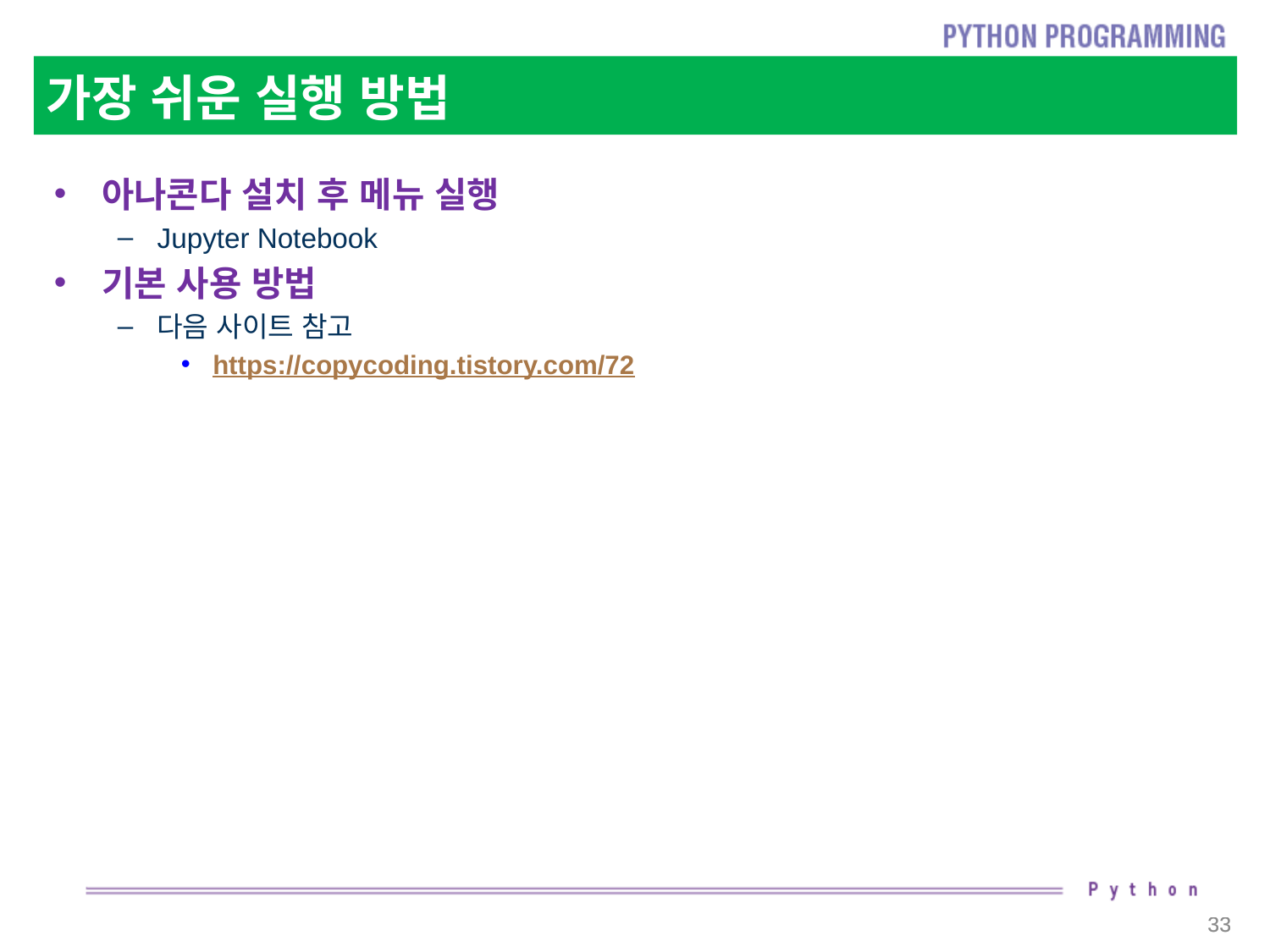

# 가장 쉬운 실행 방법
아나콘다 설치 후 메뉴 실행
Jupyter Notebook
기본 사용 방법
다음 사이트 참고
https://copycoding.tistory.com/72

33